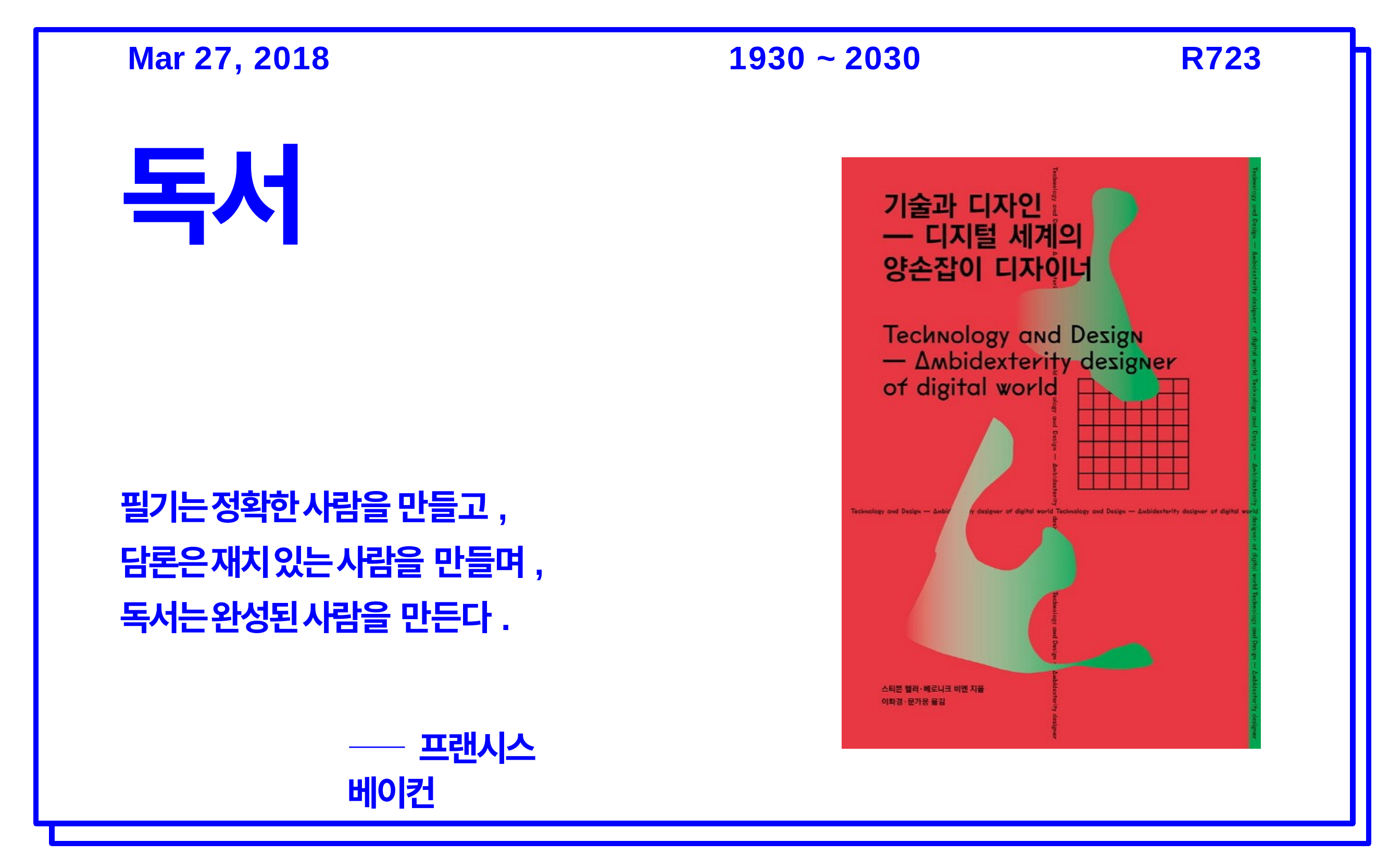

Mar 27, 2018
1930 ~ 2030
R723

독서

필기는 정확한 사람을 만들고,  담론은 재치 있는 사람을 만들며,  독서는 완성된 사람을 만든다.

—— 프랜시스 베이컨